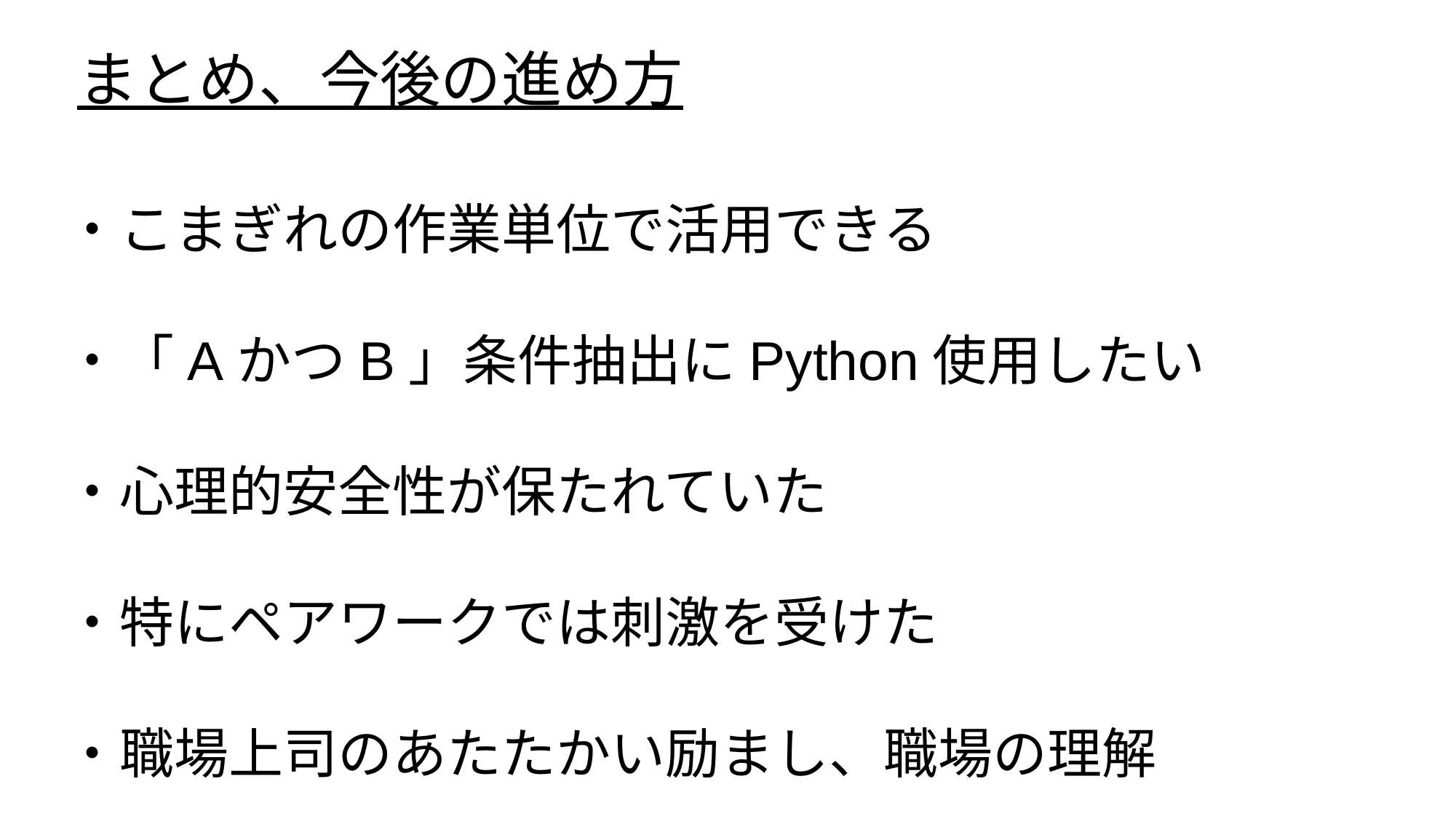

まとめ、今後の進め方

　・こまぎれの作業単位で活用できる

　・「AかつB」条件抽出にPython使用したい
　・心理的安全性が保たれていた

　・特にペアワークでは刺激を受けた
　・職場上司のあたたかい励まし、職場の理解